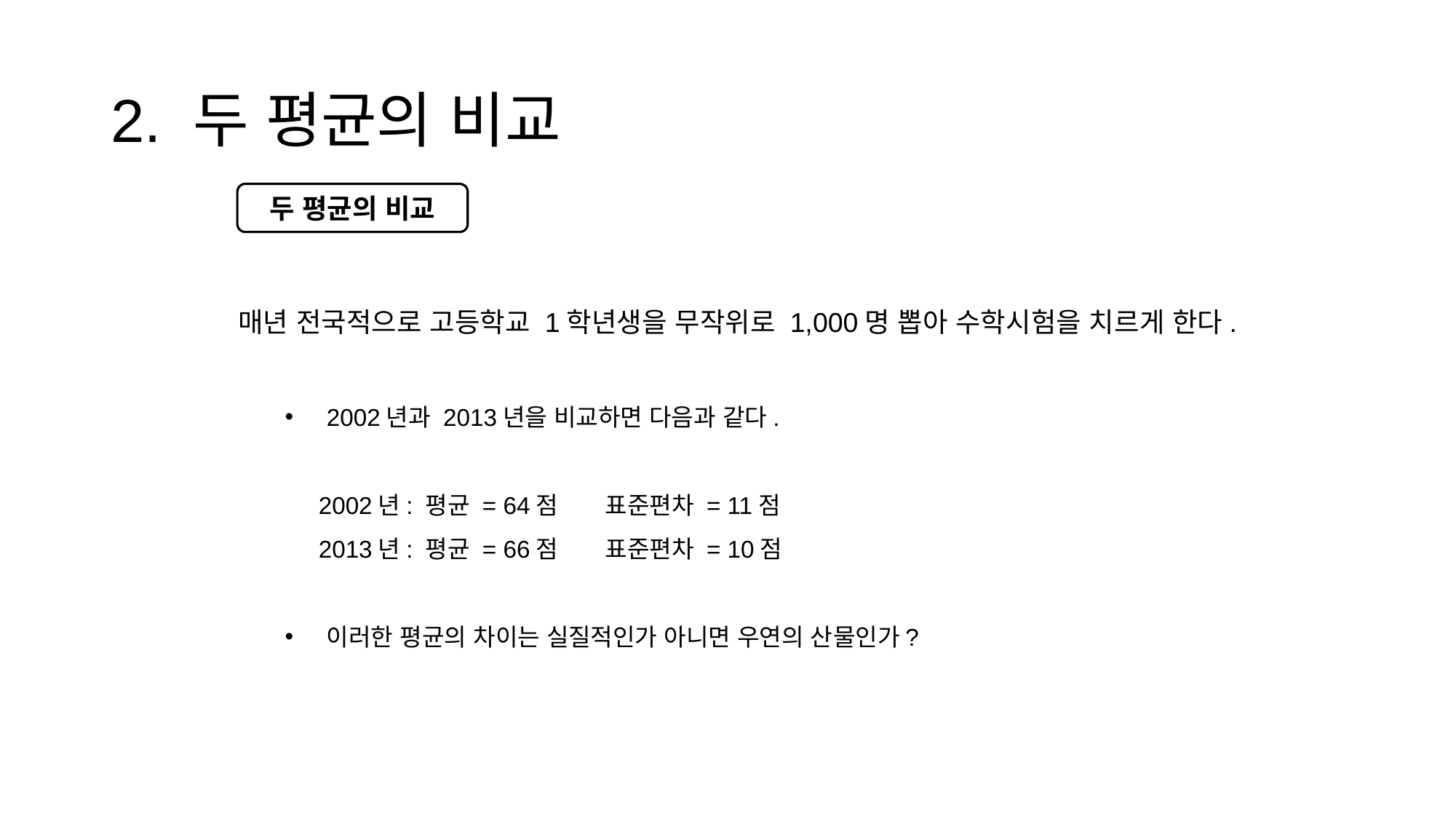

# 2. 두 평균의 비교
두 평균의 비교
매년 전국적으로 고등학교 1학년생을 무작위로 1,000명 뽑아 수학시험을 치르게 한다.
2002년과 2013년을 비교하면 다음과 같다.

     2002년: 평균 = 64점       표준편차 = 11점
     2013년: 평균 = 66점       표준편차 = 10점

이러한 평균의 차이는 실질적인가 아니면 우연의 산물인가?